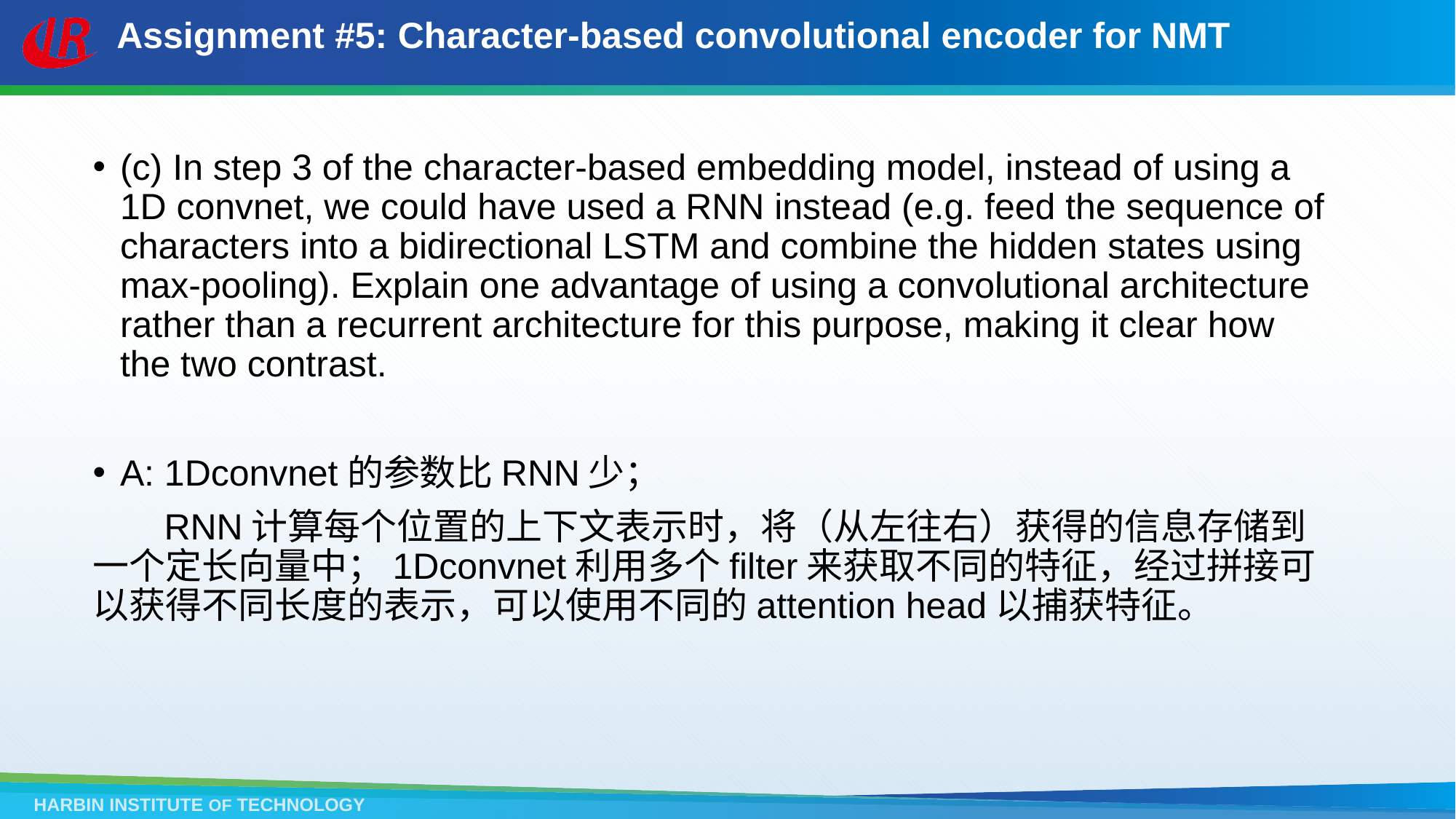

# Assignment #5: Character-based convolutional encoder for NMT
(c) In step 3 of the character-based embedding model, instead of using a 1D convnet, we could have used a RNN instead (e.g. feed the sequence of characters into a bidirectional LSTM and combine the hidden states using max-pooling). Explain one advantage of using a convolutional architecture rather than a recurrent architecture for this purpose, making it clear how the two contrast.

A: 1Dconvnet的参数比RNN少；
       RNN计算每个位置的上下文表示时，将（从左往右）获得的信息存储到一个定长向量中；1Dconvnet利用多个filter来获取不同的特征，经过拼接可以获得不同长度的表示，可以使用不同的attention head以捕获特征。
40
HARBIN INSTITUTE OF TECHNOLOGY